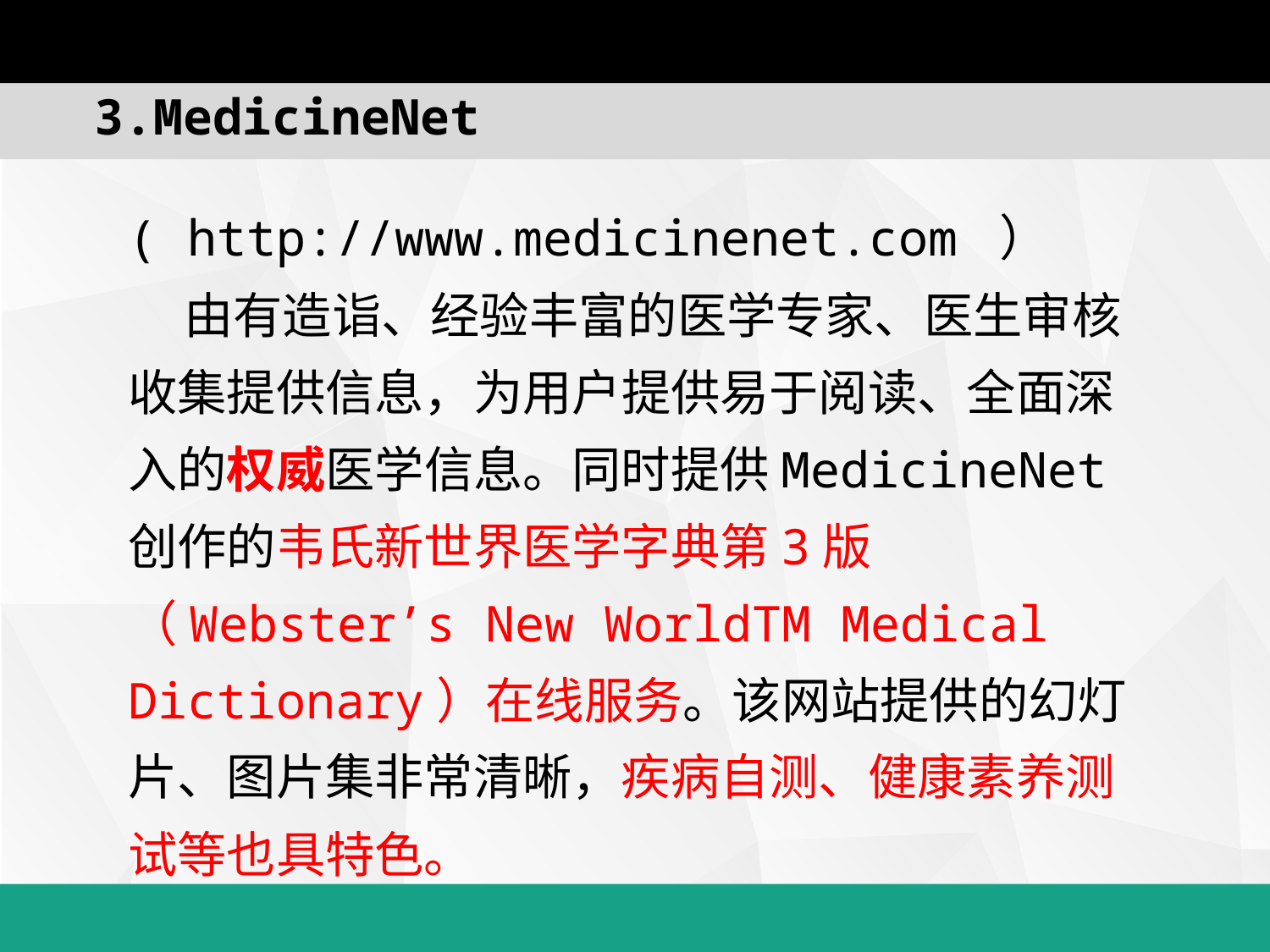

3.MedicineNet
( http://www.medicinenet.com ）
    由有造诣、经验丰富的医学专家、医生审核收集提供信息，为用户提供易于阅读、全面深入的权威医学信息。同时提供MedicineNet创作的韦氏新世界医学字典第3版（Webster’s New WorldTM Medical Dictionary）在线服务。该网站提供的幻灯片、图片集非常清晰，疾病自测、健康素养测试等也具特色。